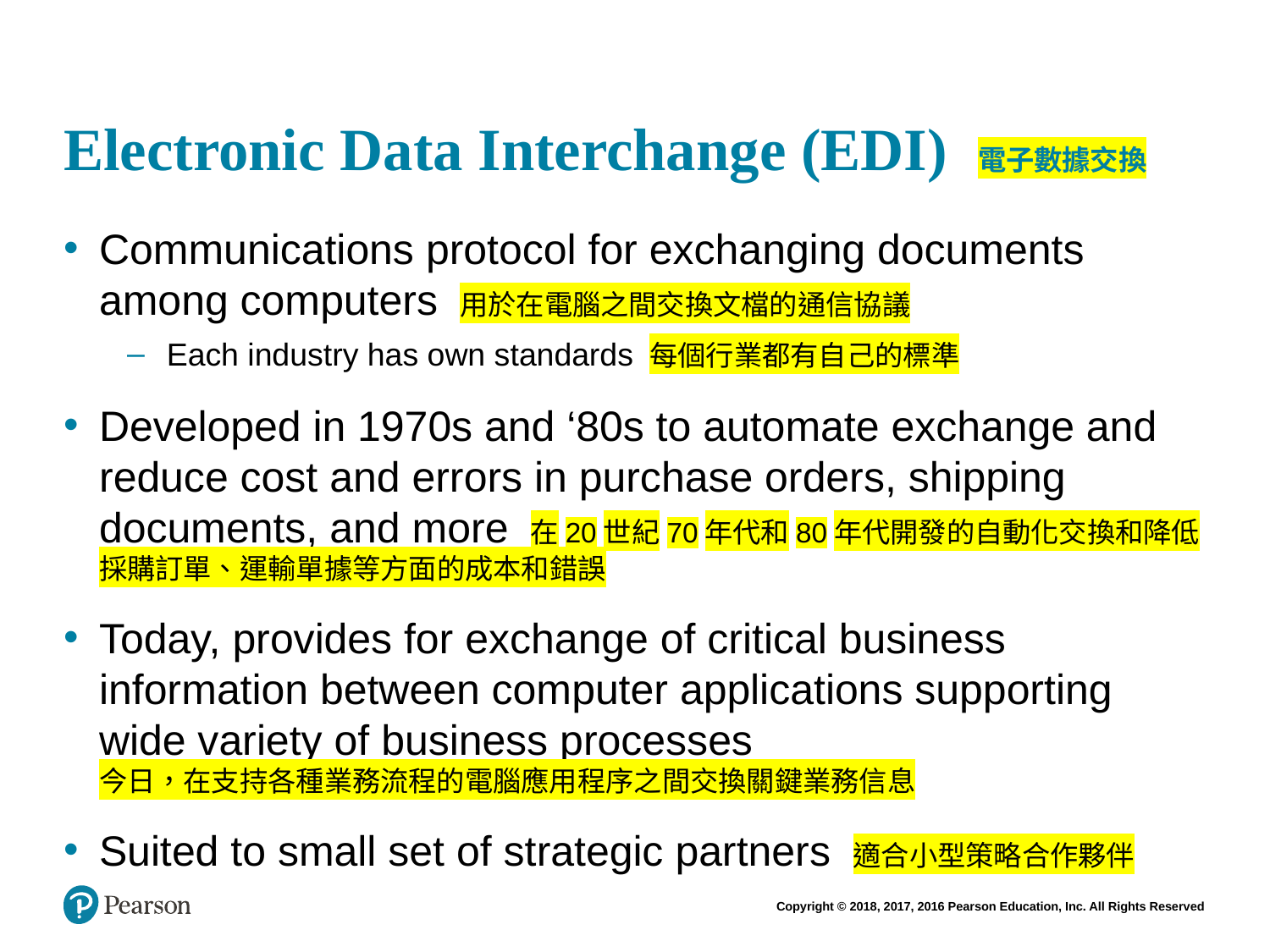

# Electronic Data Interchange (EDI) 電子數據交換
Communications protocol for exchanging documents among computers 用於在電腦之間交換文檔的通信協議
Each industry has own standards 每個行業都有自己的標準
Developed in 1970s and ‘80s to automate exchange and reduce cost and errors in purchase orders, shipping documents, and more 在20世紀70年代和80年代開發的自動化交換和降低採購訂單、運輸單據等方面的成本和錯誤
Today, provides for exchange of critical business information between computer applications supporting wide variety of business processes
今日，在支持各種業務流程的電腦應用程序之間交換關鍵業務信息
Suited to small set of strategic partners 適合小型策略合作夥伴